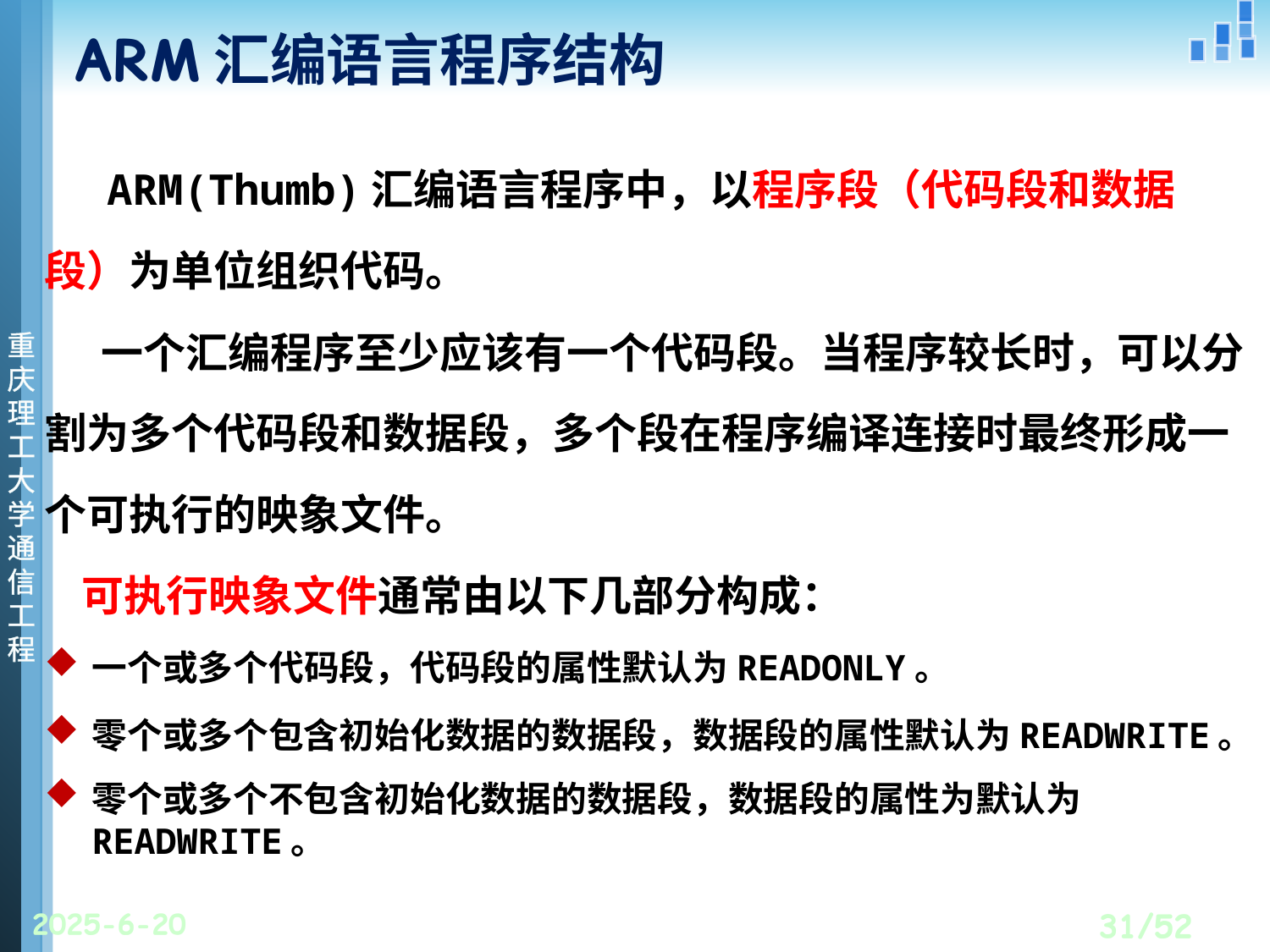

# ARM汇编语言程序结构
 ARM(Thumb)汇编语言程序中，以程序段（代码段和数据段）为单位组织代码。
 一个汇编程序至少应该有一个代码段。当程序较长时，可以分割为多个代码段和数据段，多个段在程序编译连接时最终形成一个可执行的映象文件。
可执行映象文件通常由以下几部分构成：
一个或多个代码段，代码段的属性默认为READONLY。
零个或多个包含初始化数据的数据段，数据段的属性默认为READWRITE。
零个或多个不包含初始化数据的数据段，数据段的属性为默认为READWRITE。
2025-6-20
31/52